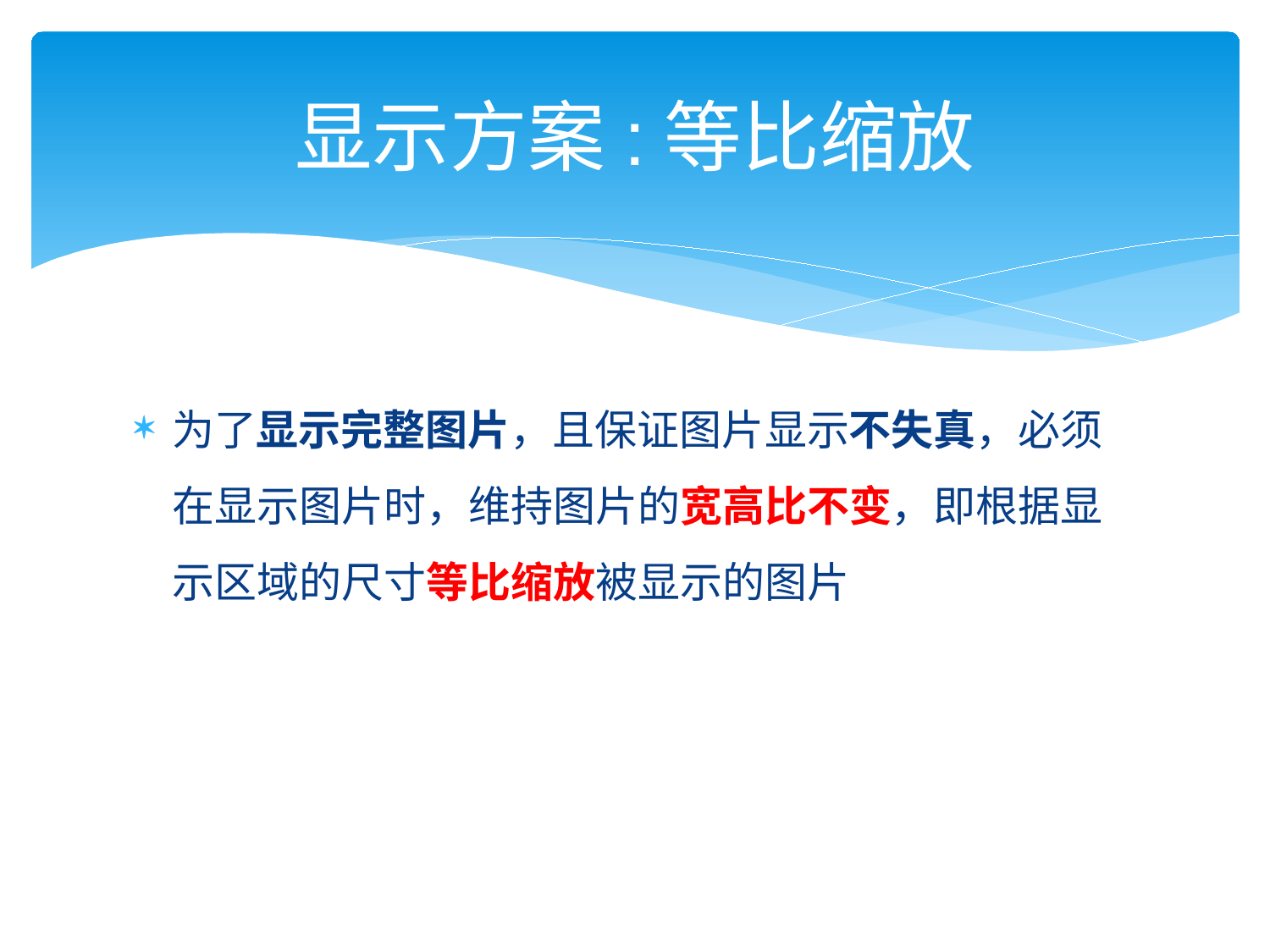

# 显示方案:等比缩放
为了显示完整图片，且保证图片显示不失真，必须在显示图片时，维持图片的宽高比不变，即根据显示区域的尺寸等比缩放被显示的图片